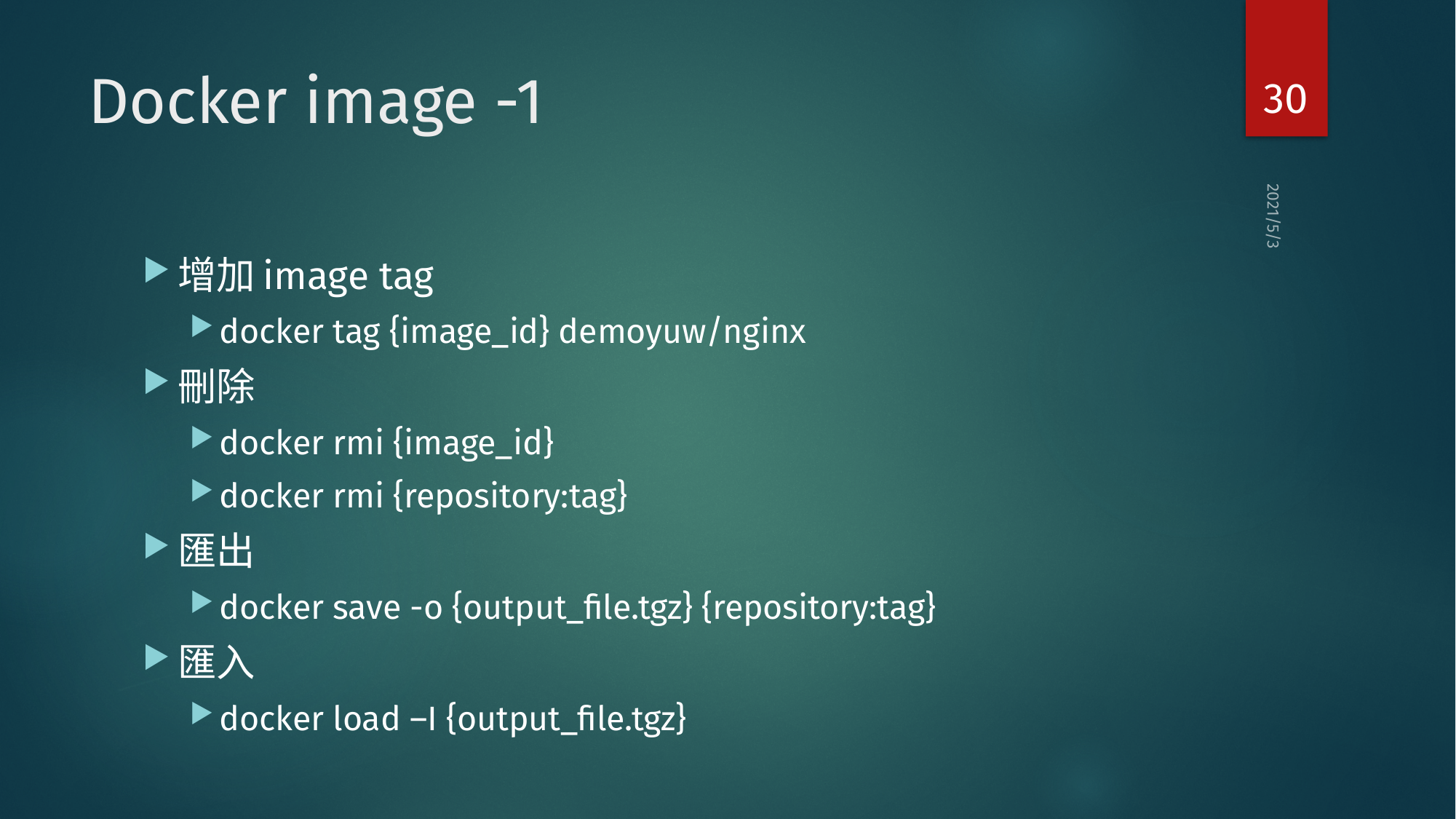

30
# Docker image -1
2021/5/3
增加image tag
docker tag {image_id} demoyuw/nginx
刪除
docker rmi {image_id}
docker rmi {repository:tag}
匯出
docker save -o {output_file.tgz} {repository:tag}
匯入
docker load –I {output_file.tgz}